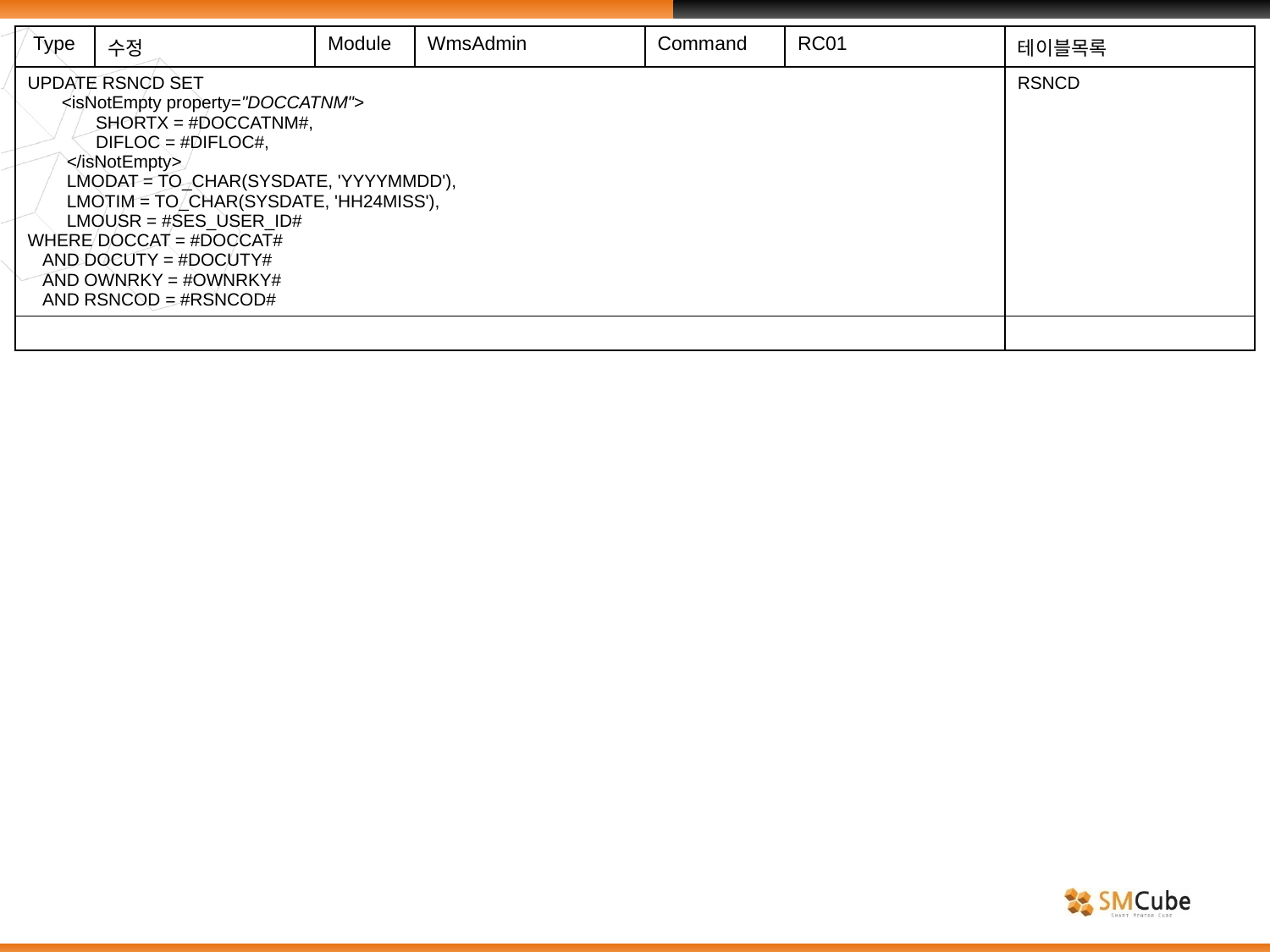

| Type | 수정 | Module | WmsAdmin | Command | RC01 | 테이블목록 |
| --- | --- | --- | --- | --- | --- | --- |
| UPDATE RSNCD SET <isNotEmpty property="DOCCATNM"> SHORTX = #DOCCATNM#, DIFLOC = #DIFLOC#, </isNotEmpty> LMODAT = TO\_CHAR(SYSDATE, 'YYYYMMDD'), LMOTIM = TO\_CHAR(SYSDATE, 'HH24MISS'), LMOUSR = #SES\_USER\_ID# WHERE DOCCAT = #DOCCAT# AND DOCUTY = #DOCUTY# AND OWNRKY = #OWNRKY# AND RSNCOD = #RSNCOD# |  |  |  |  |  | RSNCD |
|  |  |  |  |  |  |  |